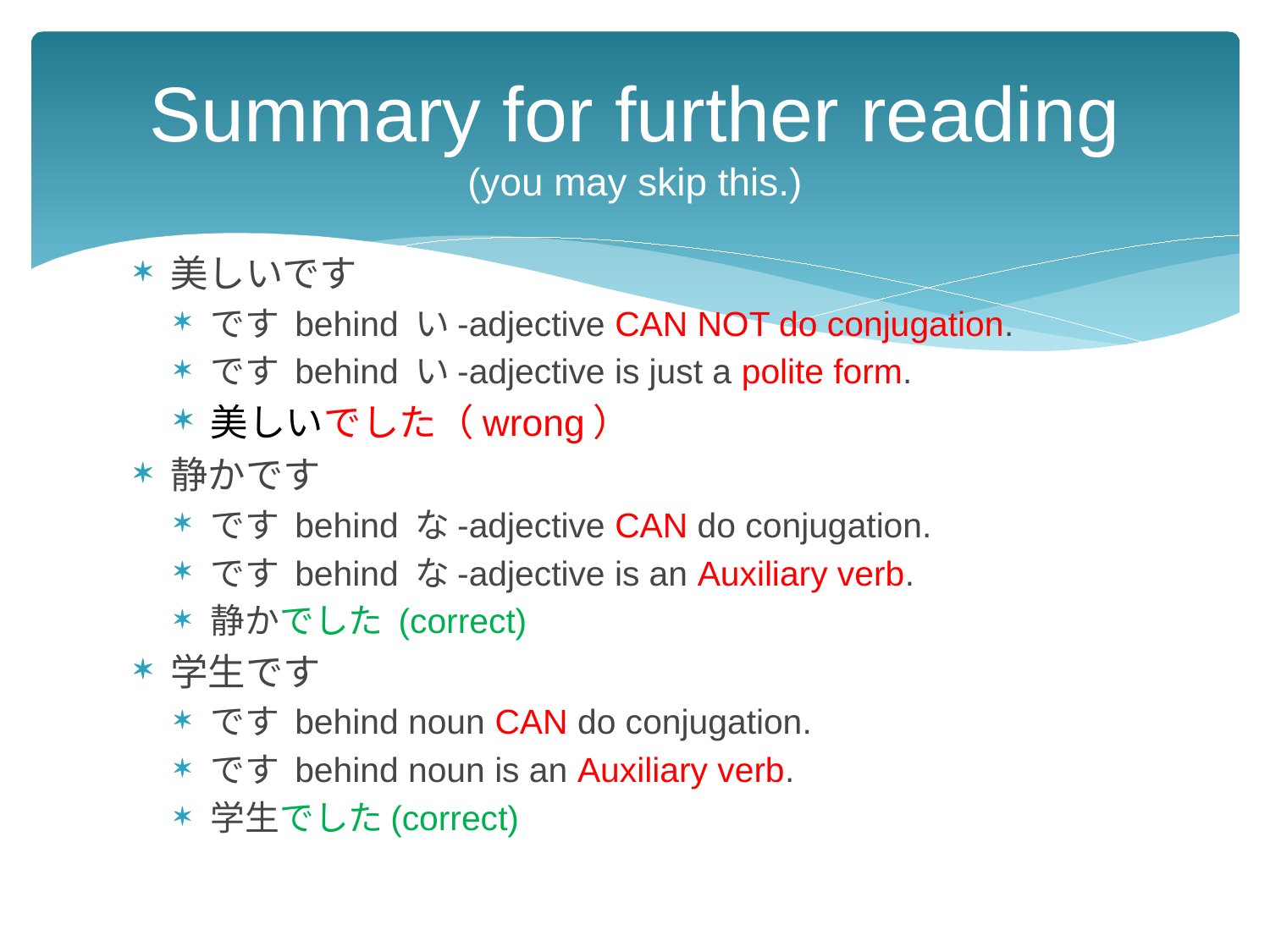

# Summary for further reading (you may skip this.)
美しいです
です behind い-adjective CAN NOT do conjugation.
です behind い-adjective is just a polite form.
美しいでした（wrong）
静かです
です behind な-adjective CAN do conjugation.
です behind な-adjective is an Auxiliary verb.
静かでした (correct)
学生です
です behind noun CAN do conjugation.
です behind noun is an Auxiliary verb.
学生でした(correct)